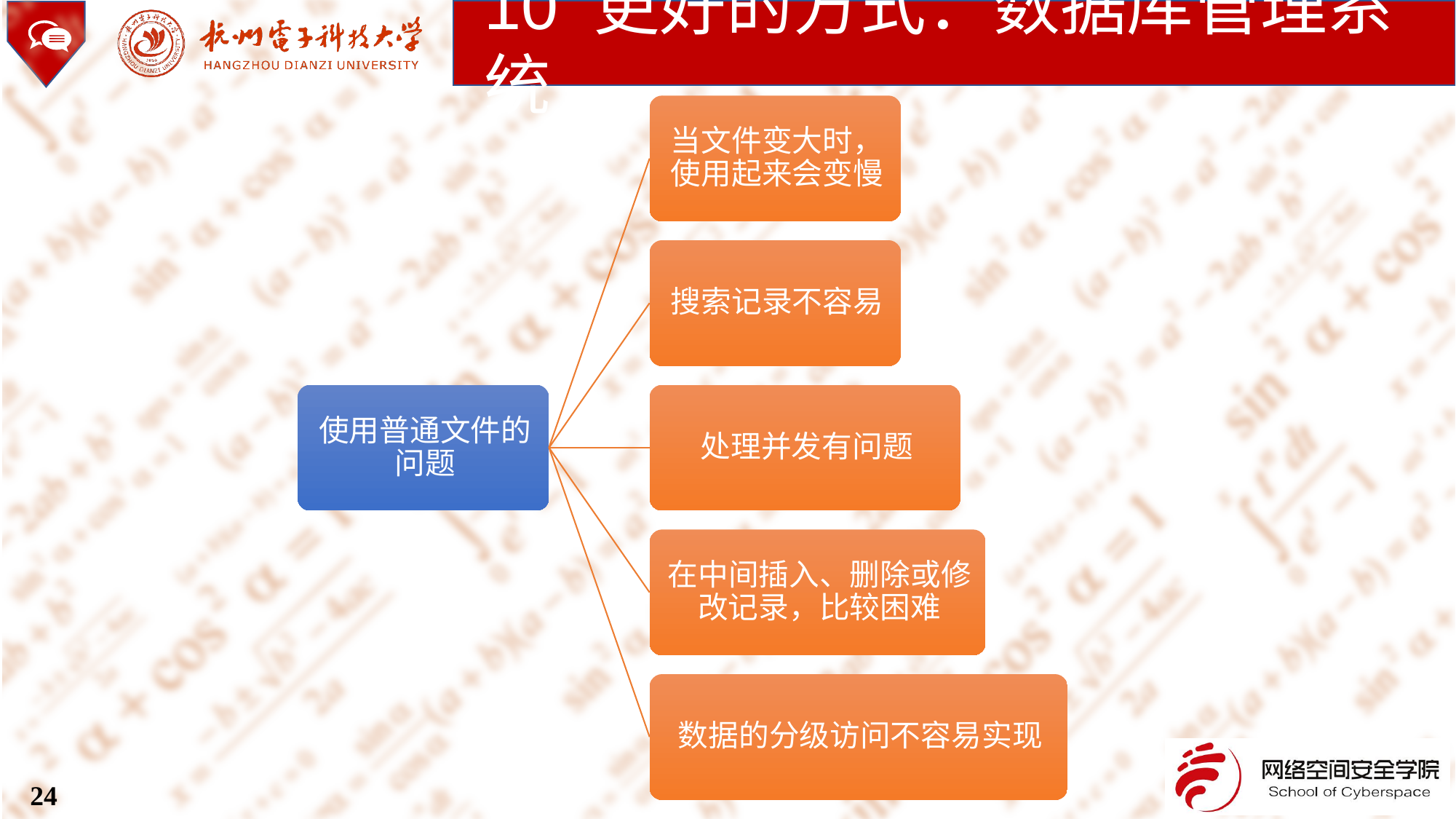

10 更好的方式：数据库管理系统
使用普通文件的问题

当文件变大时，使用起来会变慢

搜索记录不容易

处理并发有问题

在中间插入、删除或修改记录，比较困难

数据的分级访问不容易实现
24